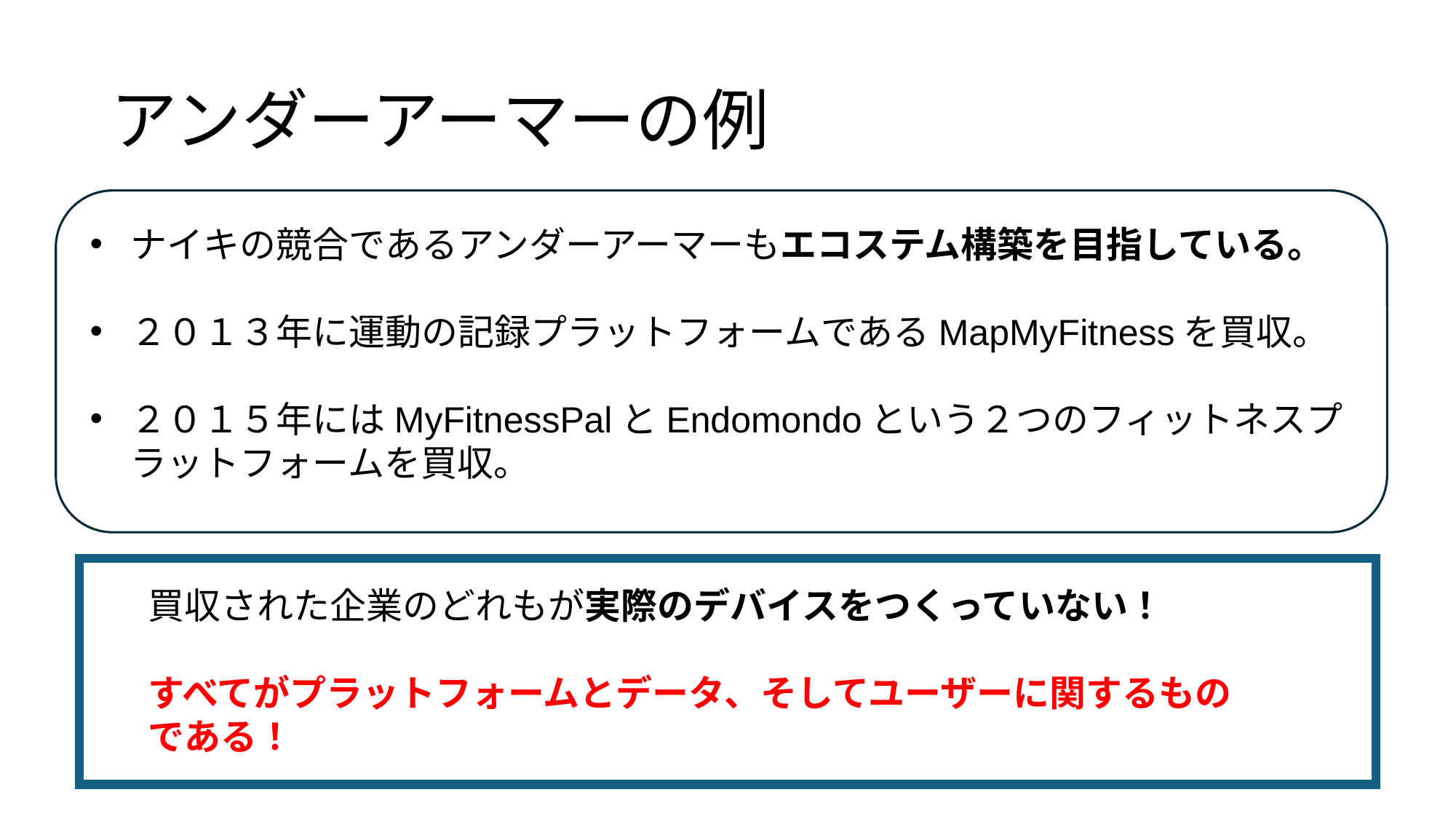

# アンダーアーマーの例

ナイキの競合であるアンダーアーマーもエコステム構築を目指している。

２０１３年に運動の記録プラットフォームであるMapMyFitnessを買収。

２０１５年にはMyFitnessPalとEndomondoという２つのフィットネスプラットフォームを買収。

買収された企業のどれもが実際のデバイスをつくっていない！

すべてがプラットフォームとデータ、そしてユーザーに関するものである！